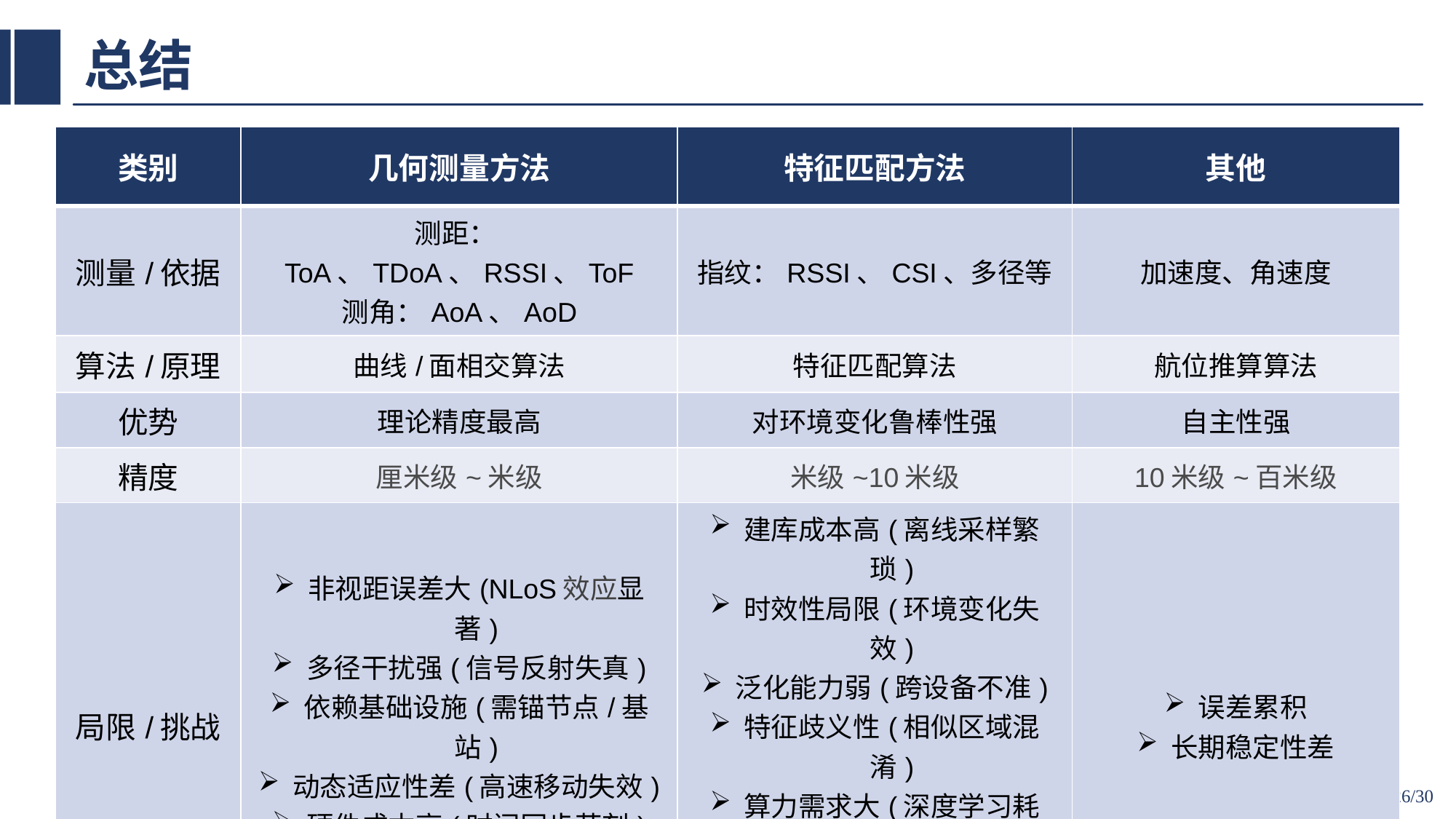

# 总结
| 类别 | 几何测量方法 | 特征匹配方法 | 其他 |
| --- | --- | --- | --- |
| 测量/依据 | 测距：ToA、TDoA、RSSI、ToF 测角：AoA、AoD | 指纹：RSSI、CSI、多径等 | 加速度、角速度 |
| 算法/原理 | 曲线/面相交算法 | 特征匹配算法 | 航位推算算法 |
| 优势 | 理论精度最高 | 对环境变化鲁棒性强 | 自主性强 |
| 精度 | 厘米级~米级 | 米级~10米级 | 10米级~百米级 |
| 局限/挑战 | 非视距误差大(NLoS效应显著) 多径干扰强(信号反射失真) 依赖基础设施(需锚节点/基站) 动态适应性差(高速移动失效) 硬件成本高(时间同步苛刻) 环境敏感强(电磁干扰脆弱) | 建库成本高(离线采样繁琐) 时效性局限(环境变化失效) 泛化能力弱(跨设备不准) 特征歧义性(相似区域混淆) 算力需求大(深度学习耗能) 动态更新难(需持续重校准) | 误差累积 长期稳定性差 |
| 技术应用 | 无线电定位 | 无线电定位 | 惯性导航等 |
26/30